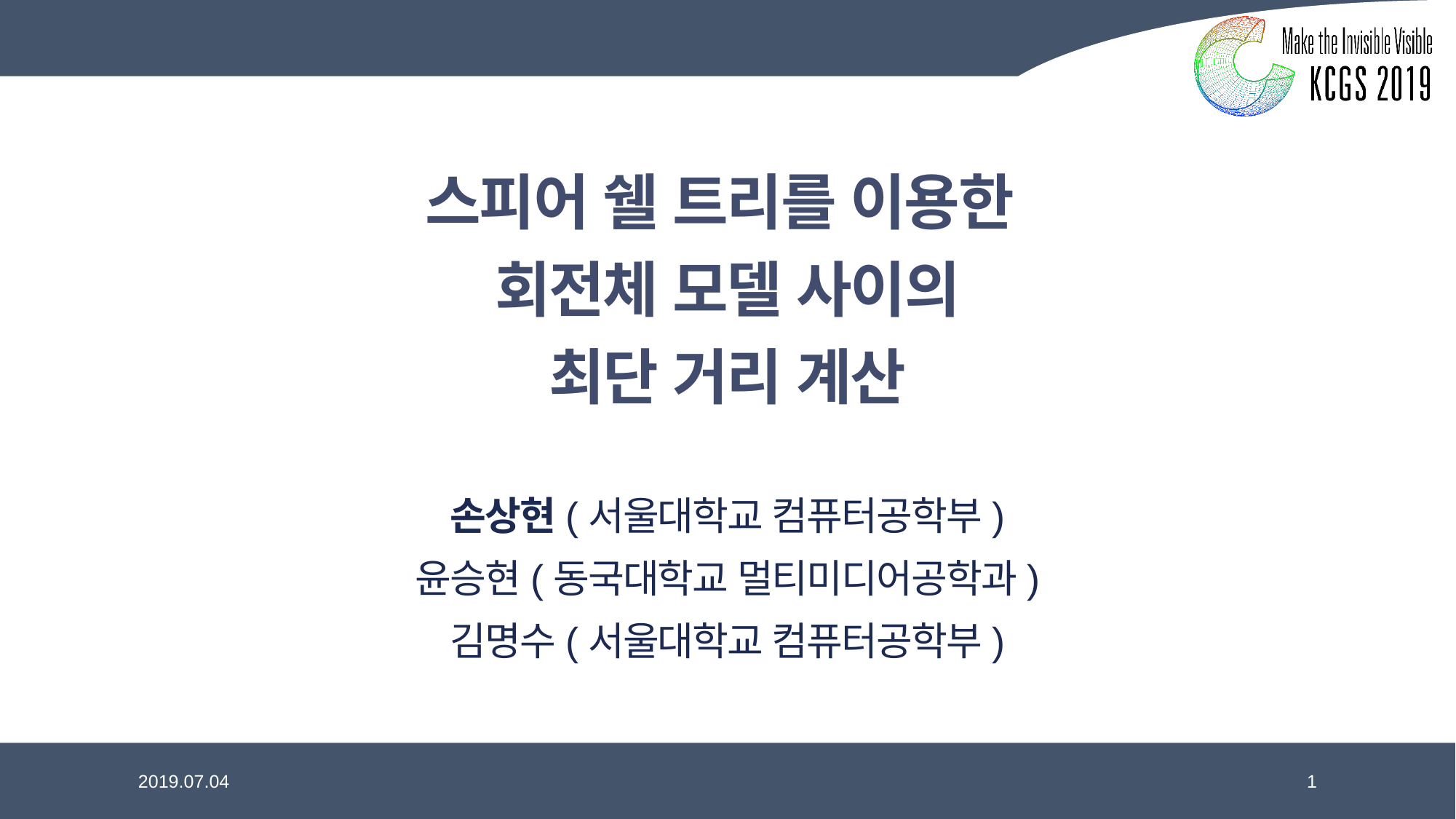

# 스피어 쉘 트리를 이용한 회전체 모델 사이의 최단 거리 계산
손상현(서울대학교 컴퓨터공학부)
윤승현(동국대학교 멀티미디어공학과)
김명수(서울대학교 컴퓨터공학부)
2019.07.04

1